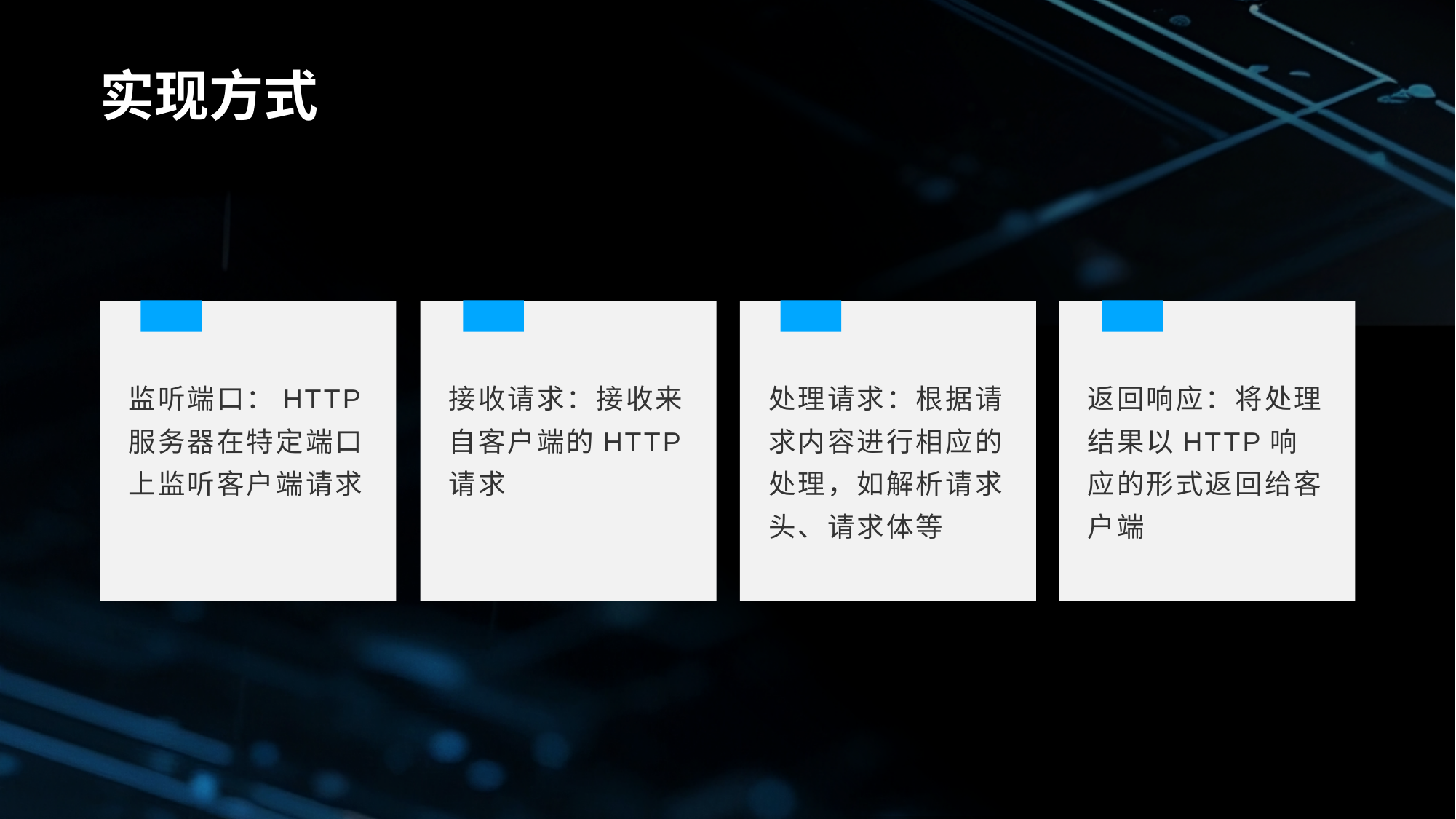

# 实现方式

监听端口：HTTP服务器在特定端口上监听客户端请求
接收请求：接收来自客户端的HTTP请求
处理请求：根据请求内容进行相应的处理，如解析请求头、请求体等
返回响应：将处理结果以HTTP响应的形式返回给客户端